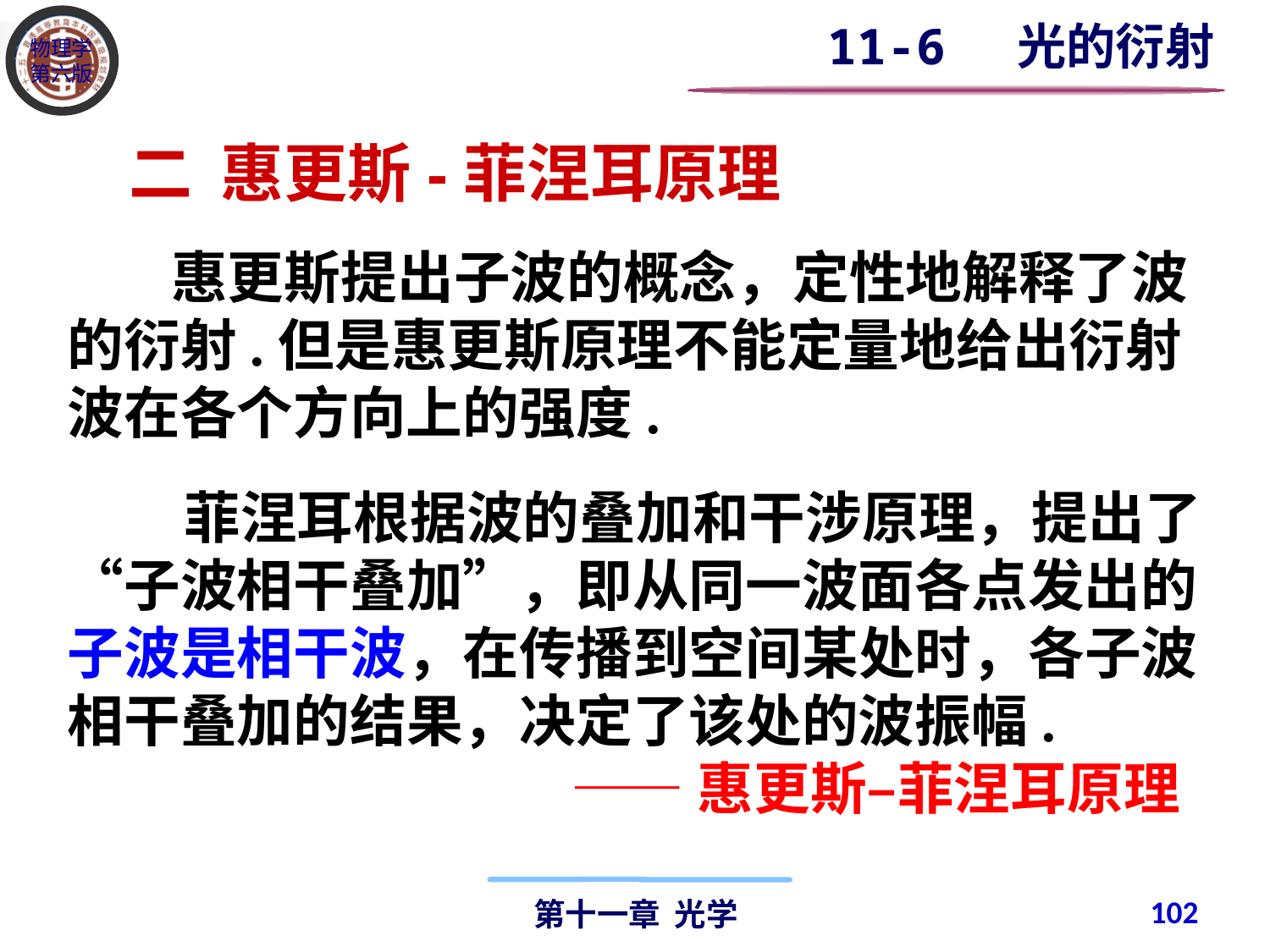

11-6  光的衍射

二  惠更斯-菲涅耳原理
       惠更斯提出子波的概念，定性地解释了波的衍射.但是惠更斯原理不能定量地给出衍射波在各个方向上的强度.
        菲涅耳根据波的叠加和干涉原理，提出了“子波相干叠加”，即从同一波面各点发出的子波是相干波，在传播到空间某处时，各子波相干叠加的结果，决定了该处的波振幅.
                                       ——惠更斯–菲涅耳原理
102